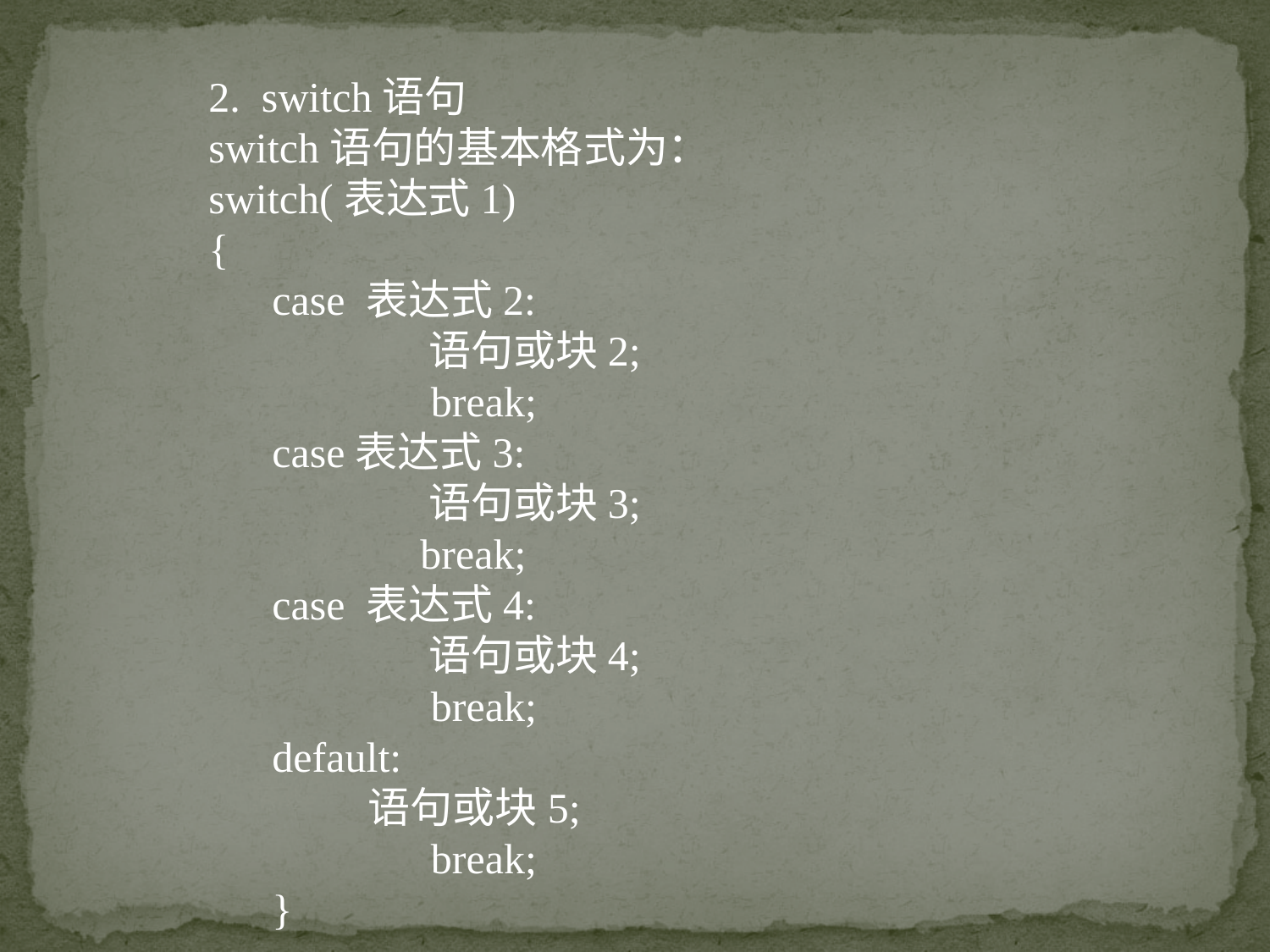

2.  switch语句
switch语句的基本格式为：
switch(表达式1)
{
case 表达式2:
	  语句或块2;
	   break;
case表达式3:
	  语句或块3;
	  break;
case 表达式4:
   	  语句或块4;
	   break;
default:
         语句或块5;
	   break;
}